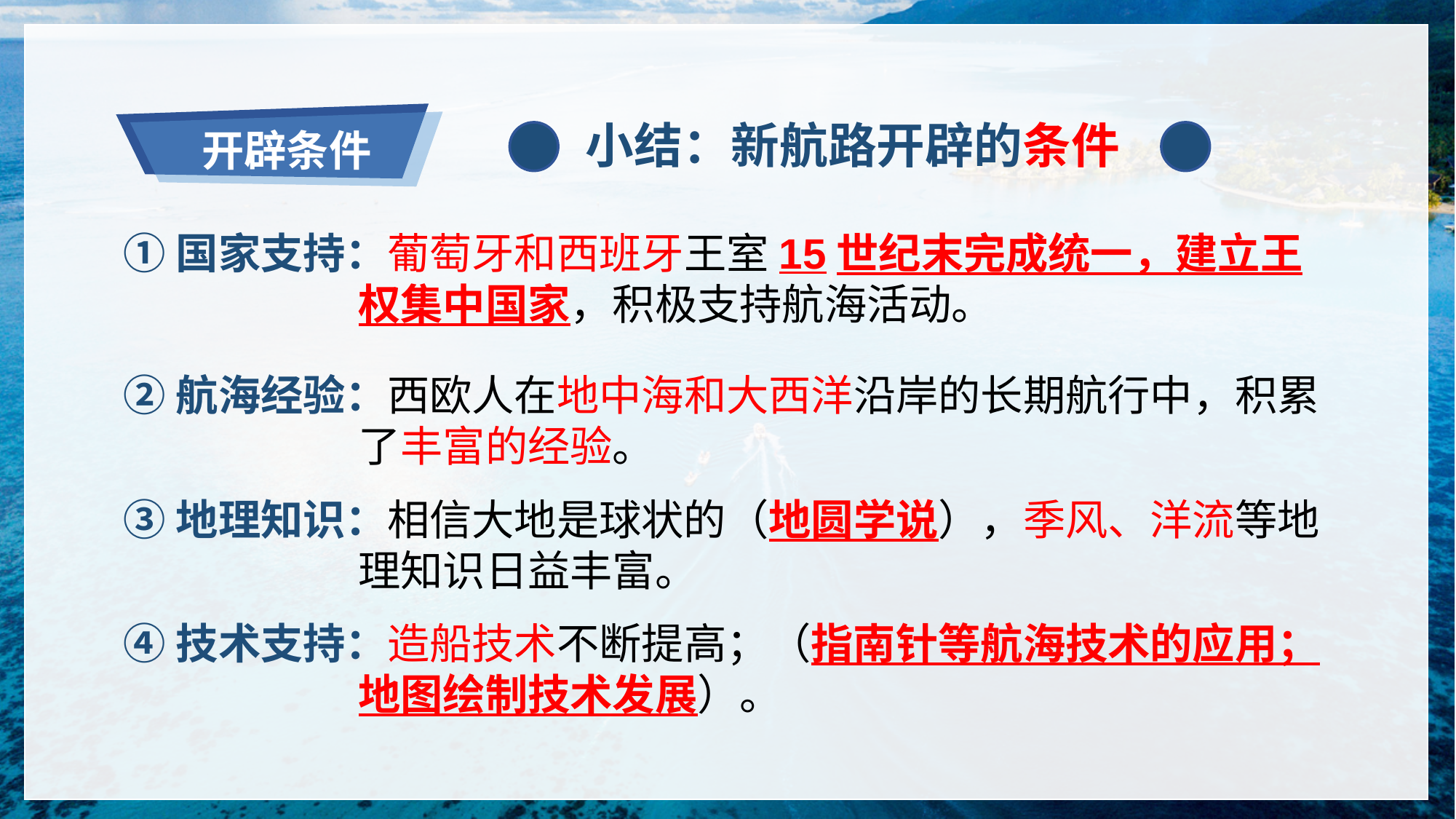

开辟条件
小结：新航路开辟的条件

①国家支持：
  葡萄牙和西班牙王室15世纪末完成统一，建立王权集中国家，积极支持航海活动。
②航海经验：
  西欧人在地中海和大西洋沿岸的长期航行中，积累了丰富的经验。
③地理知识：
  相信大地是球状的（地圆学说），季风、洋流等地理知识日益丰富。
④技术支持：
  造船技术不断提高；（指南针等航海技术的应用；地图绘制技术发展）。